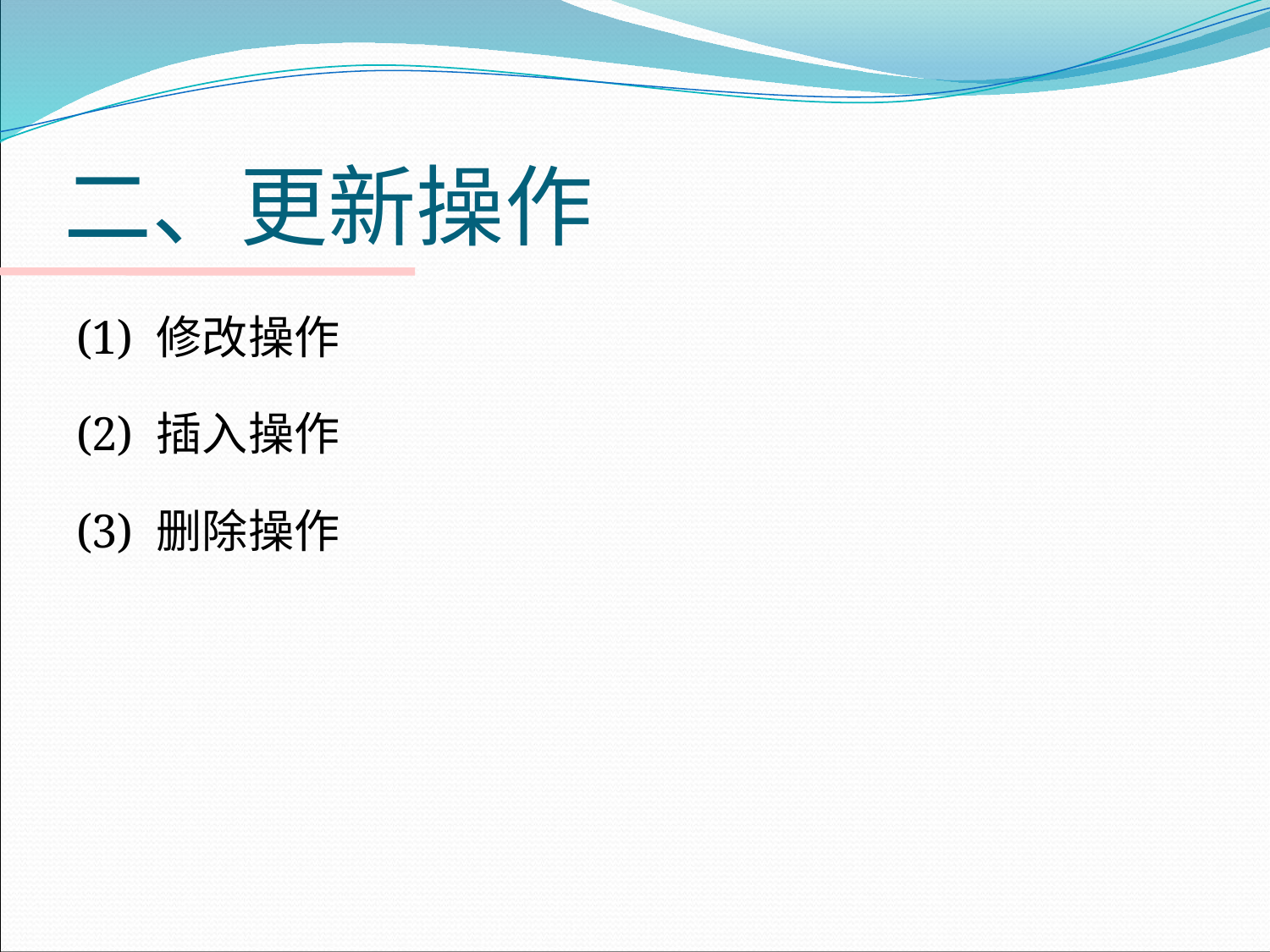

# 二、更新操作
(1) 修改操作
(2) 插入操作
(3) 删除操作

215